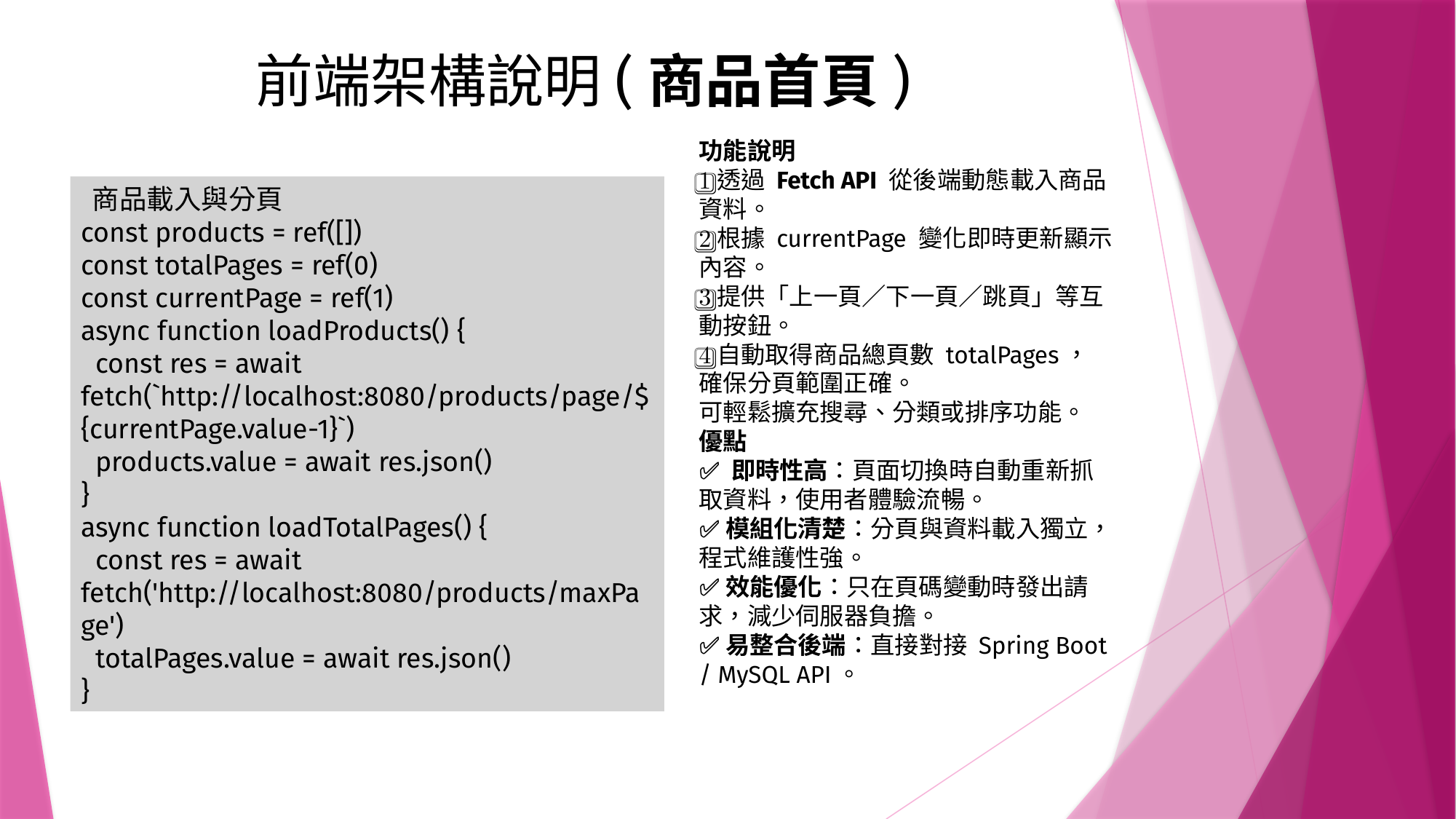

# 前端架構說明(商品首頁)
功能說明
1️⃣透過 Fetch API 從後端動態載入商品資料。
2️⃣根據 currentPage 變化即時更新顯示內容。
3️⃣提供「上一頁／下一頁／跳頁」等互動按鈕。
4️⃣自動取得商品總頁數 totalPages，確保分頁範圍正確。
可輕鬆擴充搜尋、分類或排序功能。
優點
✅ 即時性高：頁面切換時自動重新抓取資料，使用者體驗流暢。
✅ 模組化清楚：分頁與資料載入獨立，程式維護性強。
✅ 效能優化：只在頁碼變動時發出請求，減少伺服器負擔。
✅ 易整合後端：直接對接 Spring Boot / MySQL API。
 商品載入與分頁
const products = ref([])
const totalPages = ref(0)
const currentPage = ref(1)
async function loadProducts() {
  const res = await fetch(`http://localhost:8080/products/page/${currentPage.value-1}`)
  products.value = await res.json()
}
async function loadTotalPages() {
  const res = await fetch('http://localhost:8080/products/maxPage')
  totalPages.value = await res.json()
}